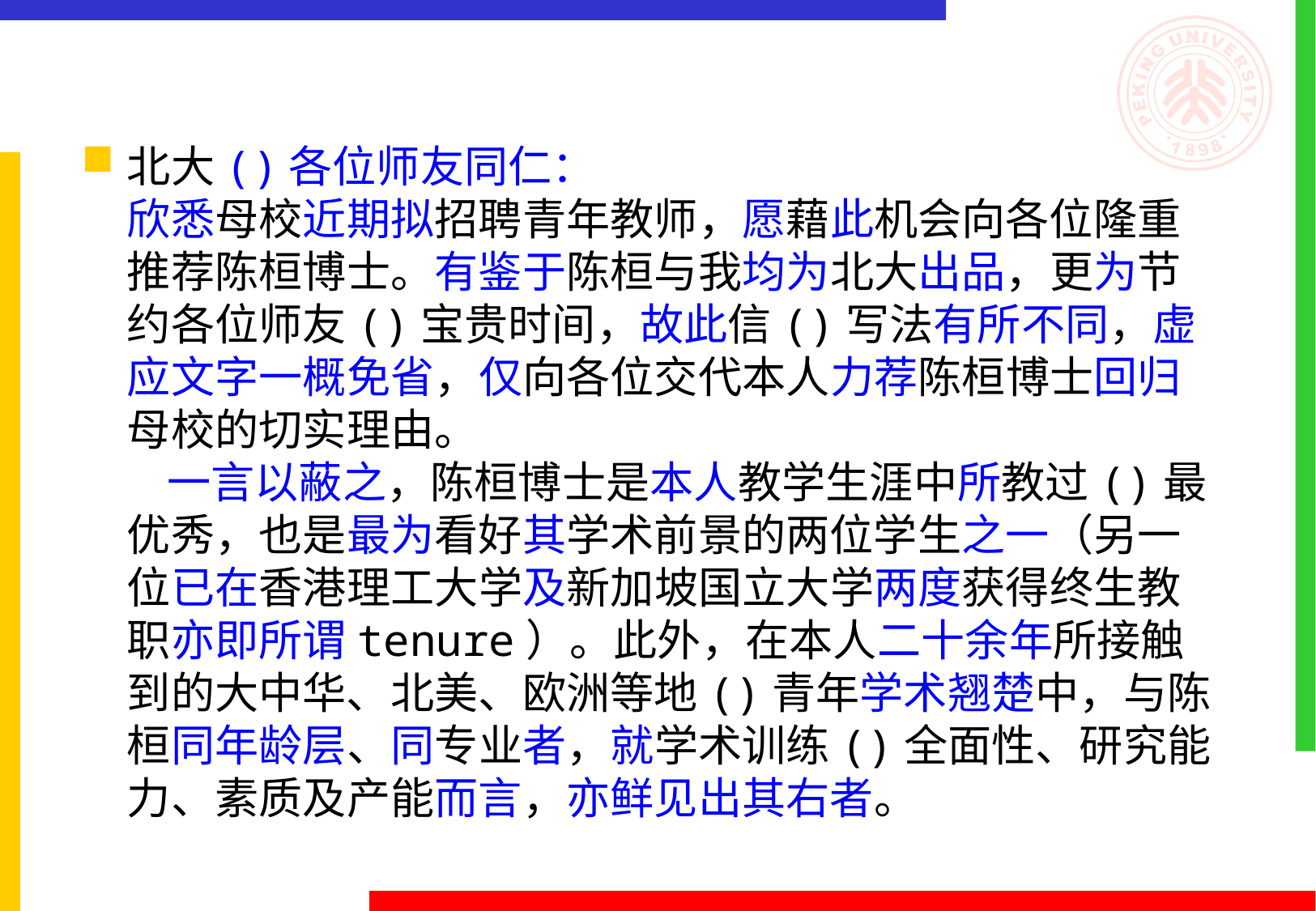

#
北大()各位师友同仁：
欣悉母校近期拟招聘青年教师，愿藉此机会向各位隆重推荐陈桓博士。有鉴于陈桓与我均为北大出品，更为节约各位师友()宝贵时间，故此信()写法有所不同，虚应文字一概免省，仅向各位交代本人力荐陈桓博士回归母校的切实理由。
    一言以蔽之，陈桓博士是本人教学生涯中所教过()最优秀，也是最为看好其学术前景的两位学生之一（另一位已在香港理工大学及新加坡国立大学两度获得终生教职亦即所谓tenure）。此外，在本人二十余年所接触到的大中华、北美、欧洲等地()青年学术翘楚中，与陈桓同年龄层、同专业者，就学术训练()全面性、研究能力、素质及产能而言，亦鲜见出其右者。